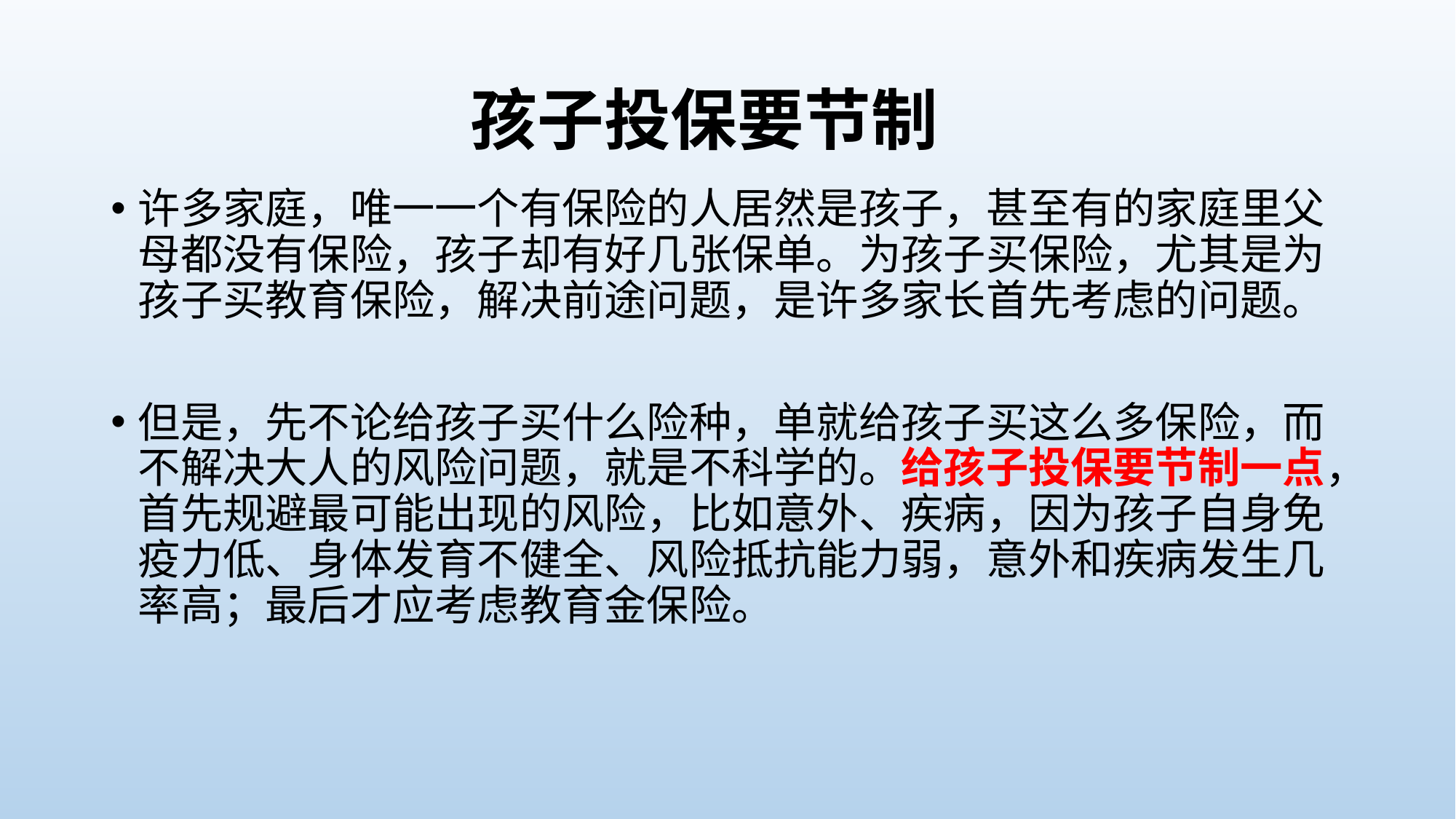

# 孩子投保要节制
许多家庭，唯一一个有保险的人居然是孩子，甚至有的家庭里父母都没有保险，孩子却有好几张保单。为孩子买保险，尤其是为孩子买教育保险，解决前途问题，是许多家长首先考虑的问题。

但是，先不论给孩子买什么险种，单就给孩子买这么多保险，而不解决大人的风险问题，就是不科学的。给孩子投保要节制一点，首先规避最可能出现的风险，比如意外、疾病，因为孩子自身免疫力低、身体发育不健全、风险抵抗能力弱，意外和疾病发生几率高；最后才应考虑教育金保险。